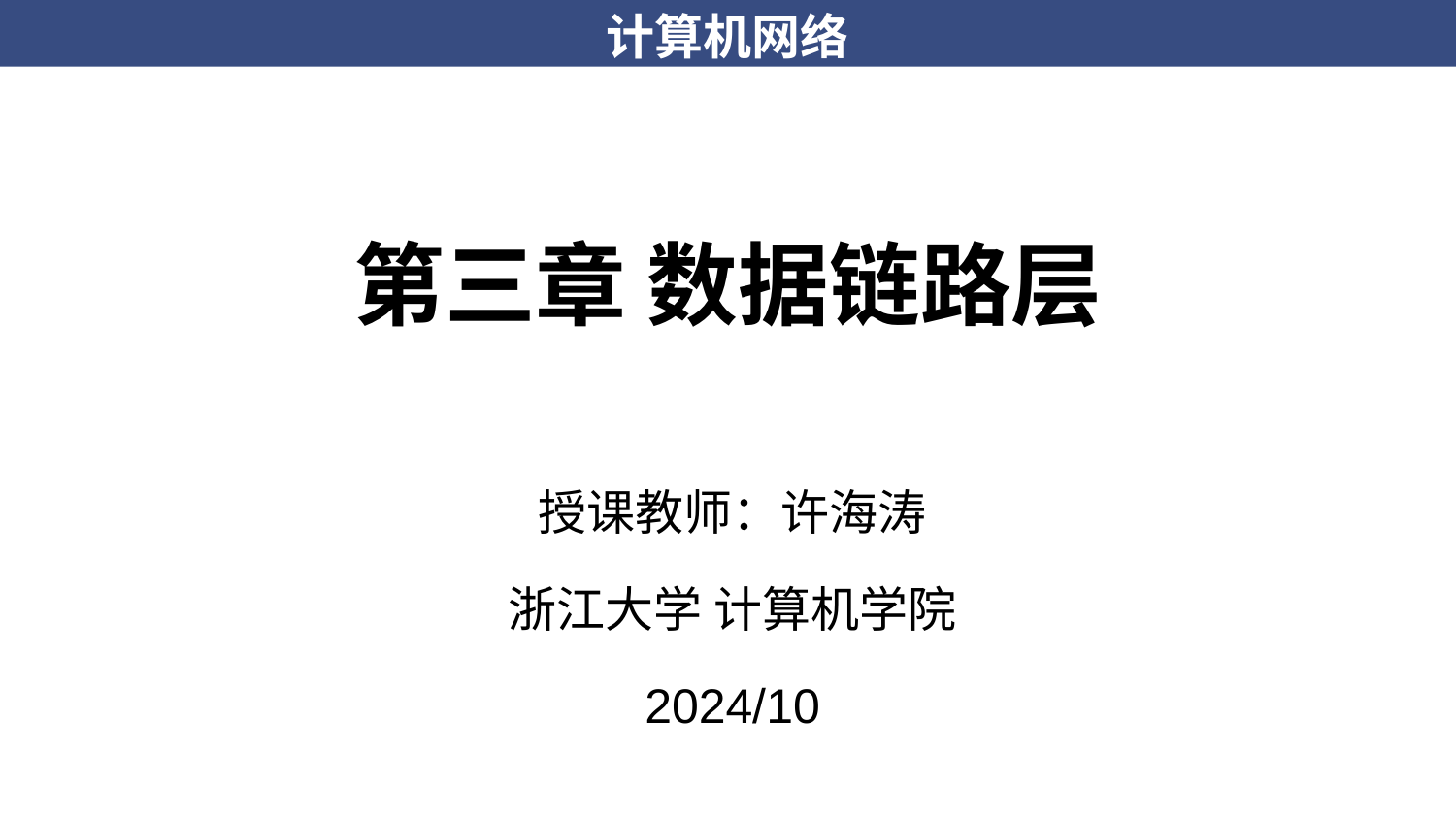

# 第三章 数据链路层
授课教师：许海涛
浙江大学 计算机学院
2024/10